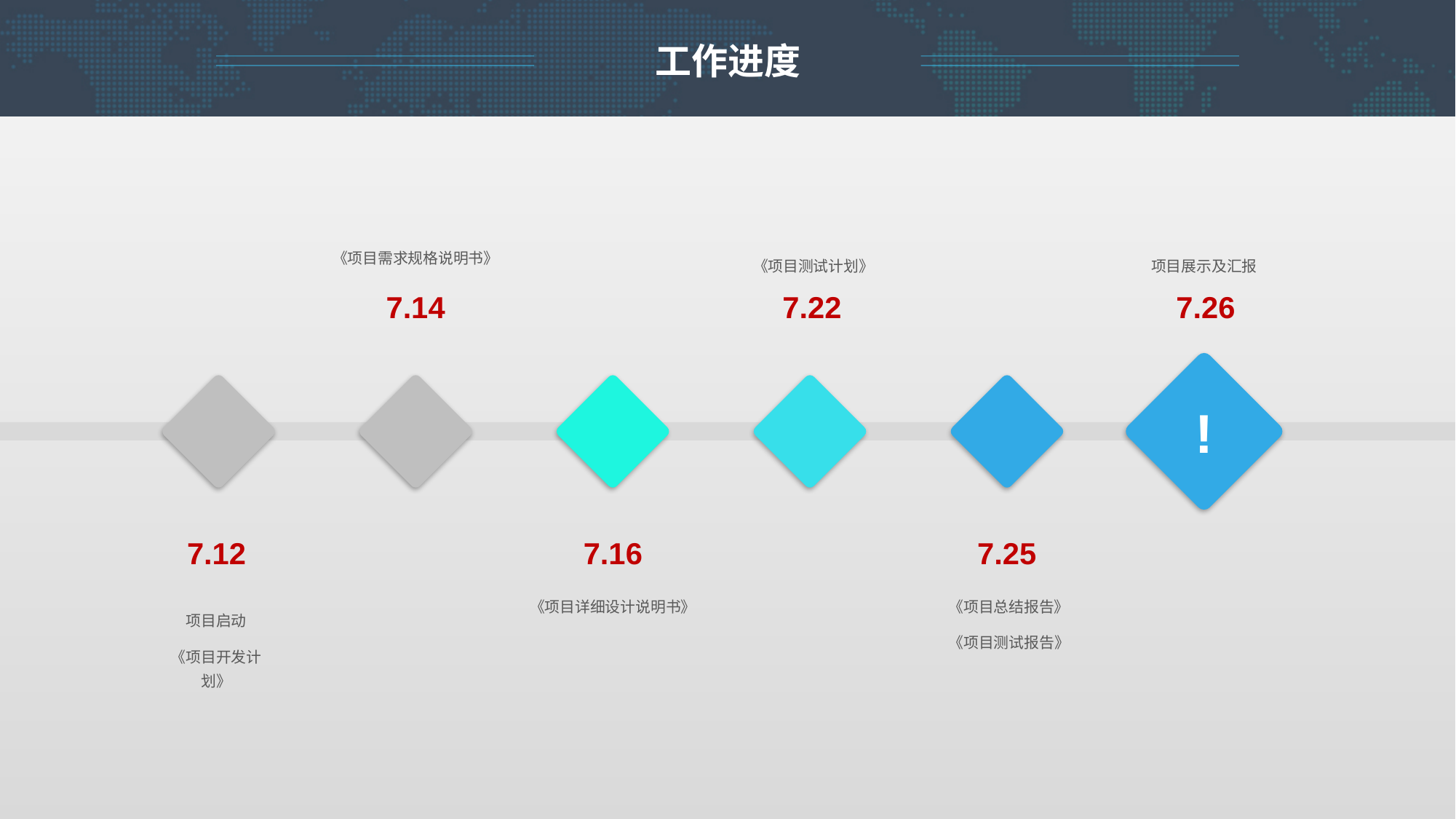

工作进度
《项目需求规格说明书》
《项目测试计划》
项目展示及汇报
7.14
7.22
7.26
!

7.12
7.16
7.25
《项目详细设计说明书》
《项目总结报告》
《项目测试报告》
项目启动
《项目开发计划》